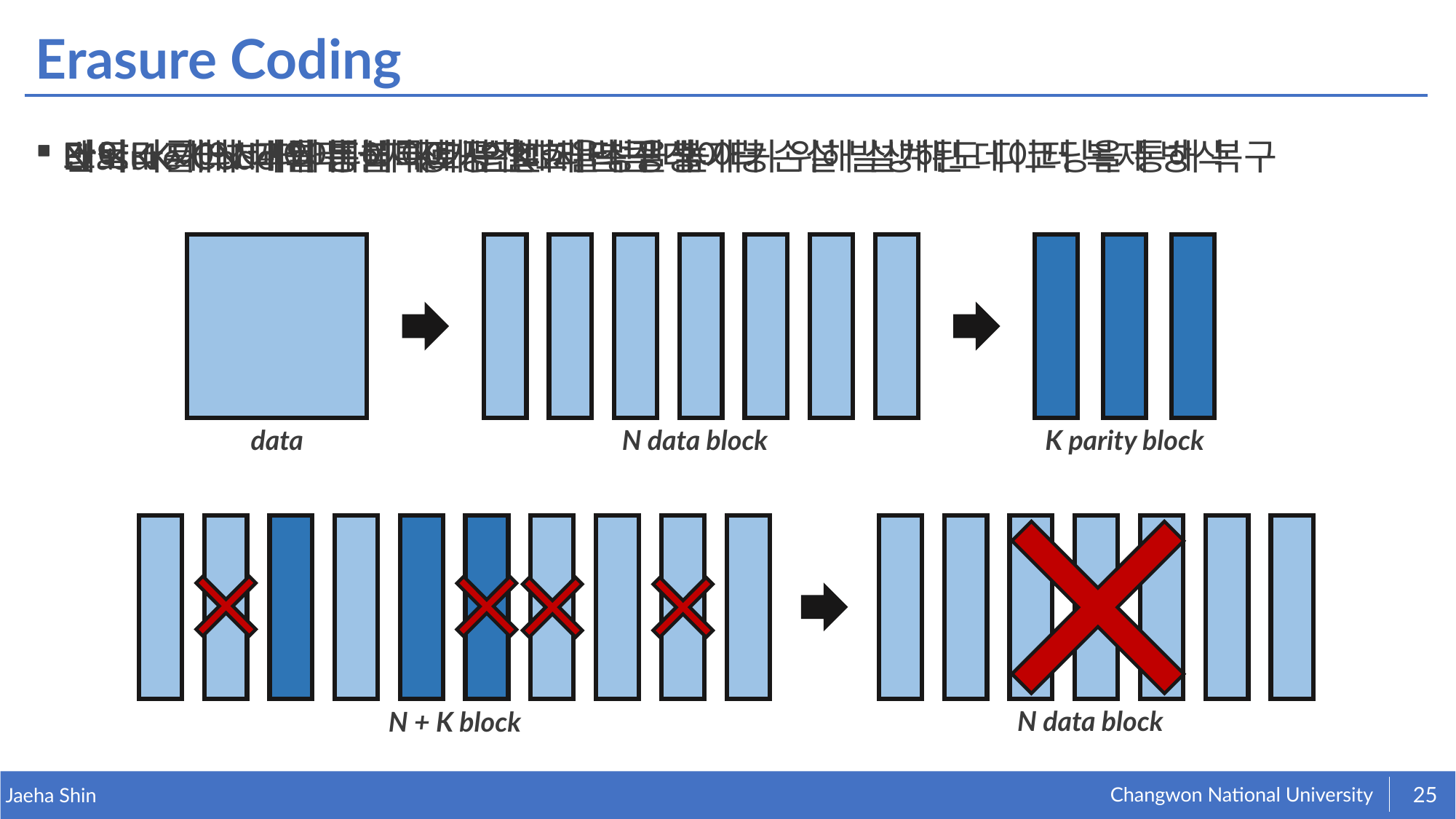

# Erasure Coding
만약 K개 초과하는 데이터 손실 시 복구 불가능
N + K 개의 데이터 블록에서 K개 만큼 데이터 손실 발생해도 디코딩을 통해 복구
스토리지에서 데이터 저장 공간 효율성을 높이기 위해 설계된 데이터 복제 방식
데이터를 N개의 데이터로 분할
Erasure Code를 통해 K개의 패리티 생성

K parity block

N data block

data

N + K block

N data block

25